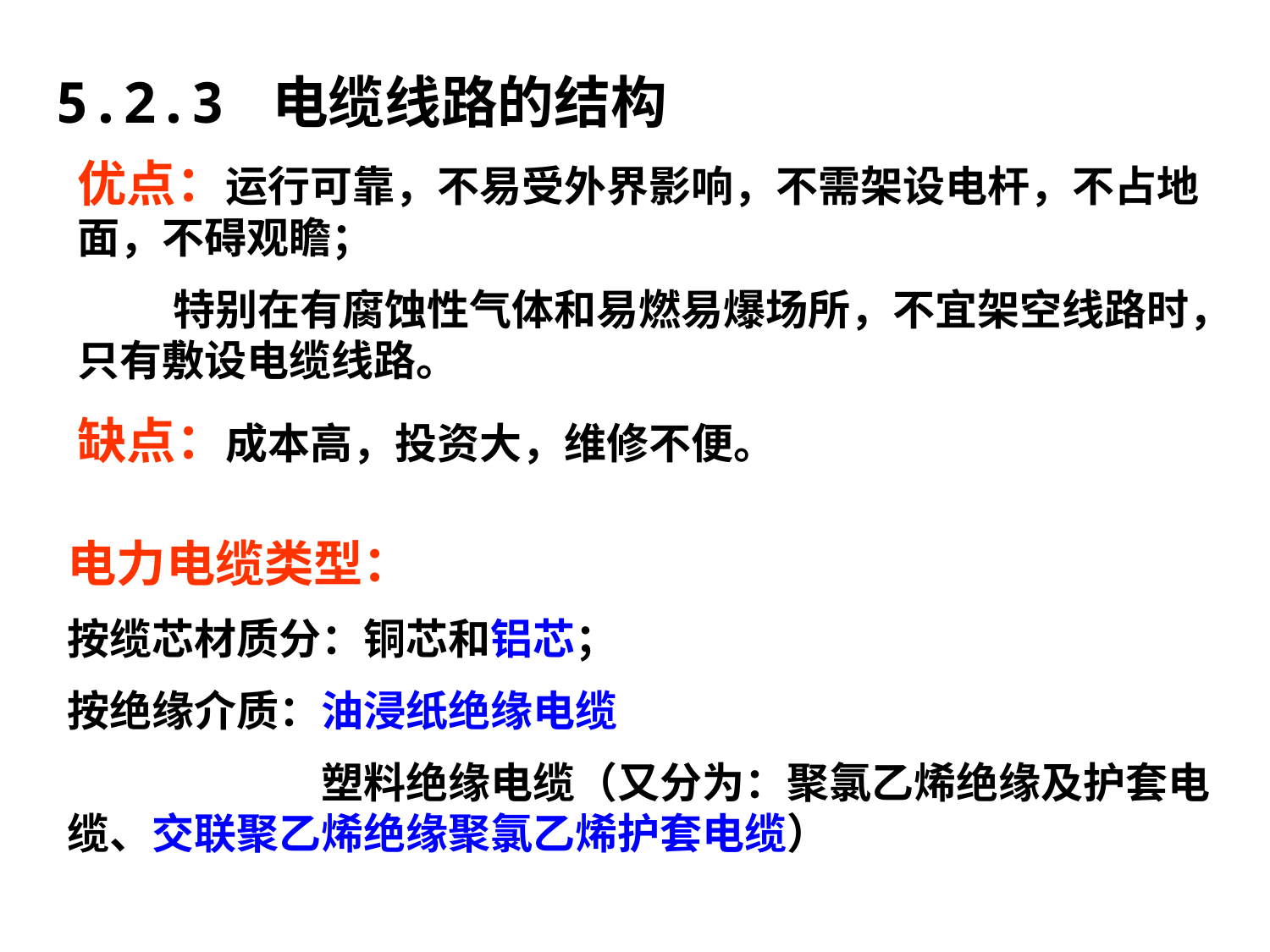

# 5.2.3 电缆线路的结构
优点：运行可靠，不易受外界影响，不需架设电杆，不占地面，不碍观瞻；
         特别在有腐蚀性气体和易燃易爆场所，不宜架空线路时，只有敷设电缆线路。
缺点：成本高，投资大，维修不便。
电力电缆类型：
按缆芯材质分：铜芯和铝芯；
按绝缘介质：油浸纸绝缘电缆
		塑料绝缘电缆（又分为：聚氯乙烯绝缘及护套电缆、交联聚乙烯绝缘聚氯乙烯护套电缆）